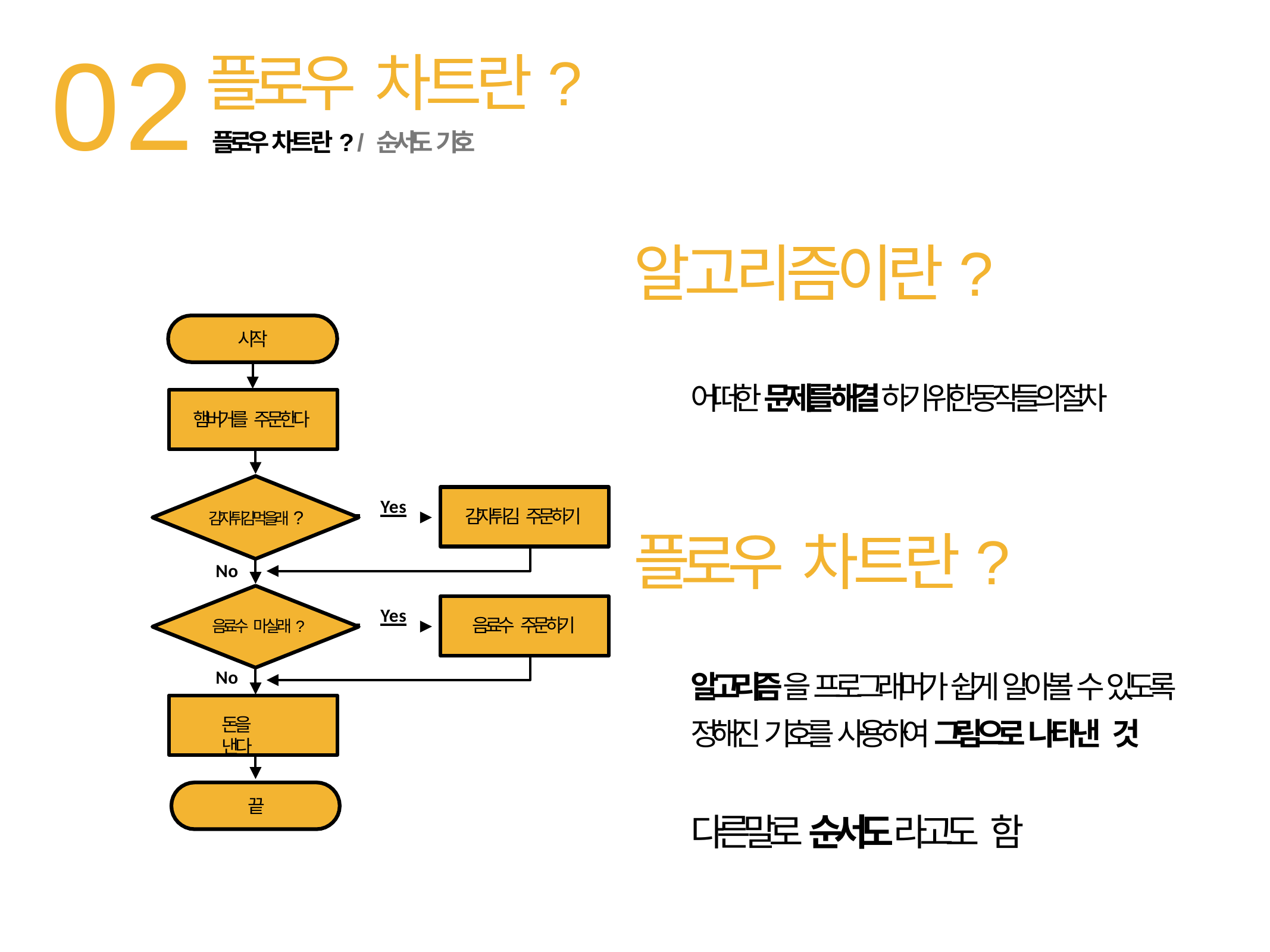

02
# 플로우 차트란?
플로우  차트란? / 순서도  기호
알고리즘이란?

시작

어떠한 문제를  해결하기 위한 동작들의 절차

햄버거를 주문한다

 	Yes
감자튀김 주문하기
감자튀김먹을래?

플로우 차트란?

No

 	Yes
음료수 주문하기
음료수 마실래?

알고리즘을 프로그래머가 쉽게 알아볼 수 있도록  정해진  기호를  사용하여  그림으로  나타낸  것
No

돈을 낸다

끝
다른말로  순서도라고도 함